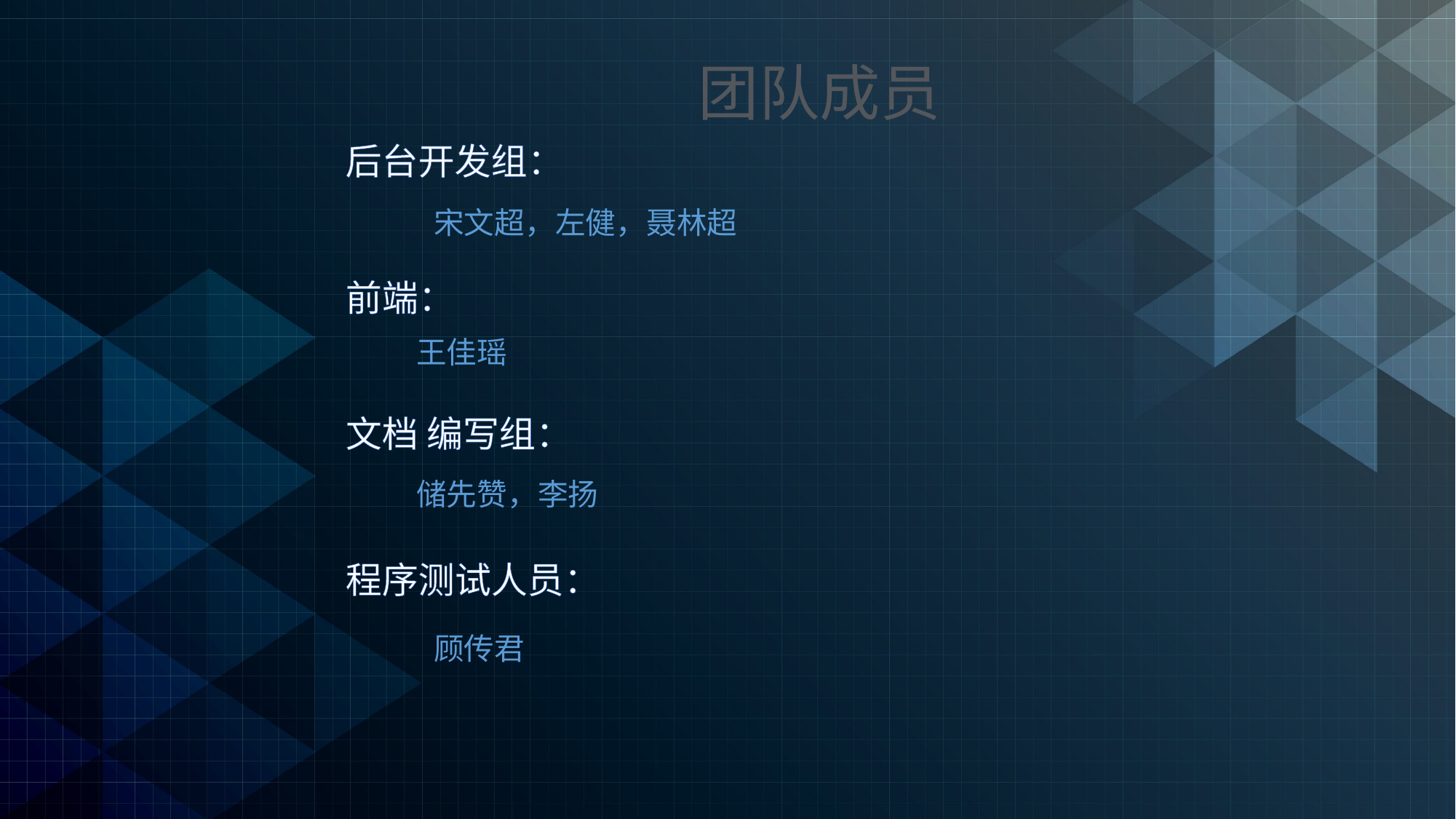

团队成员
后台开发组：
宋文超，左健，聂林超
前端：
王佳瑶
文档 编写组：
储先赞，李扬
程序测试人员：
顾传君